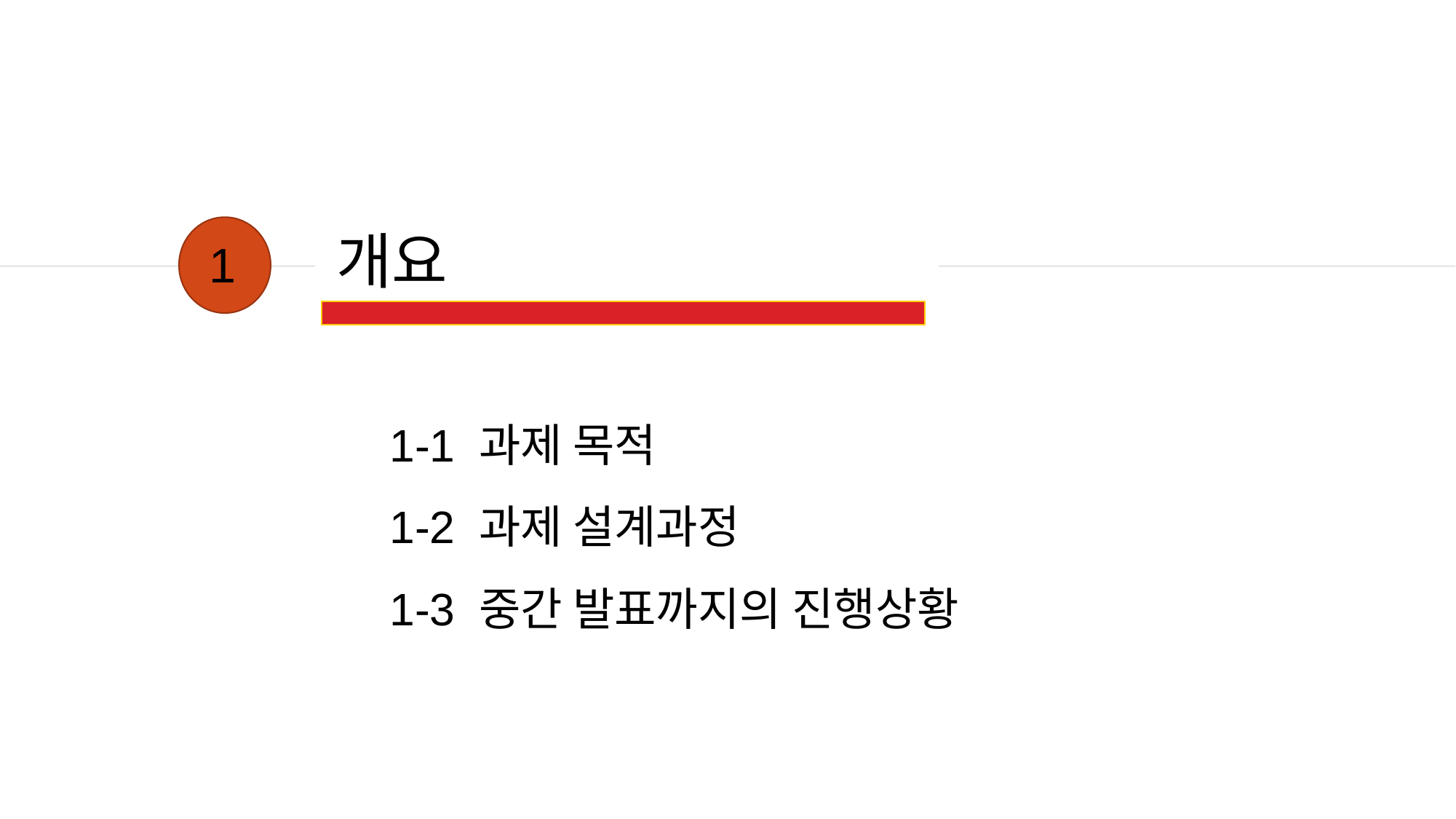

# 개요
1

1-1 과제 목적
1-2 과제 설계과정
1-3 중간 발표까지의 진행상황